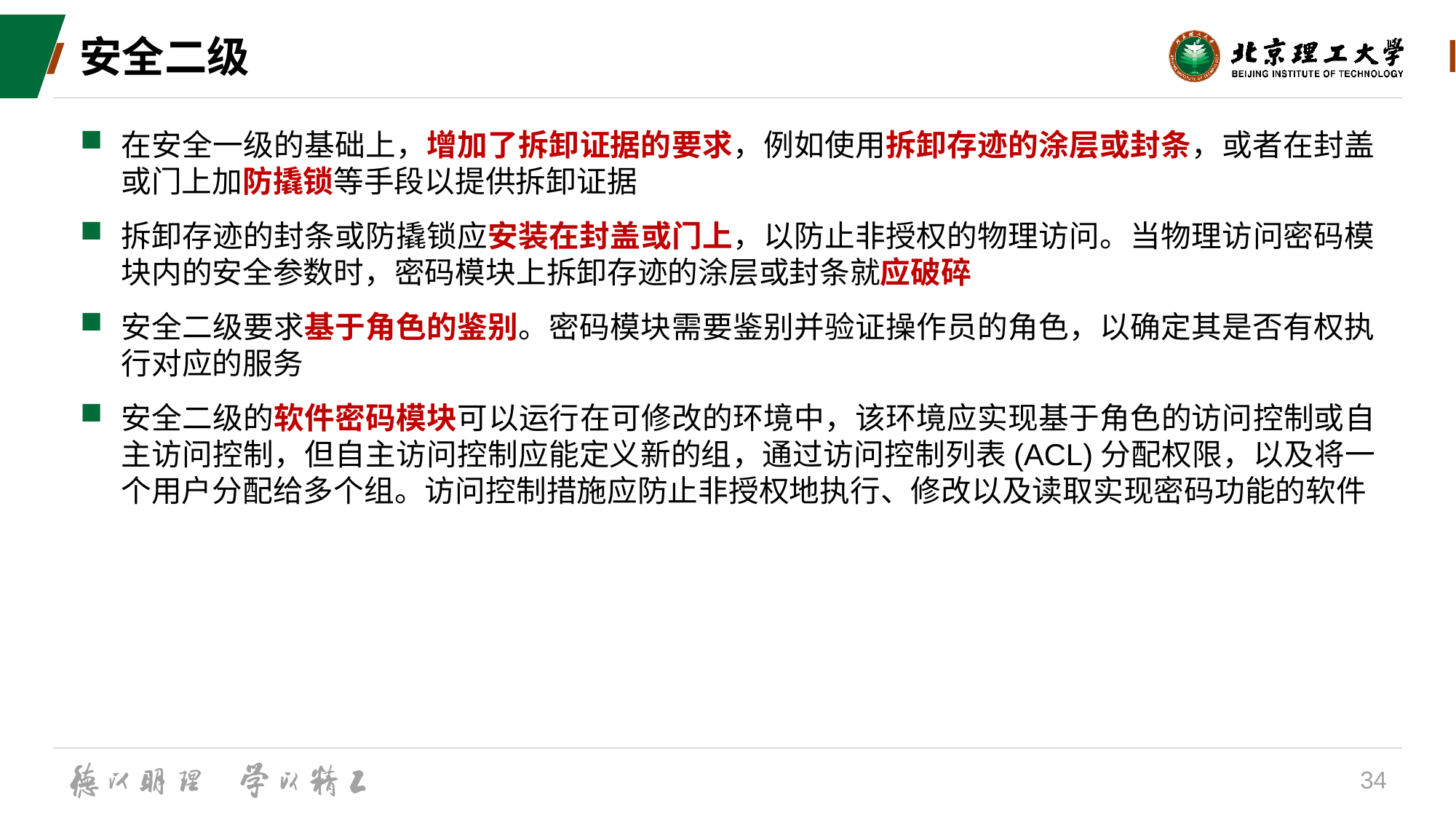

# 安全二级
在安全一级的基础上，增加了拆卸证据的要求，例如使用拆卸存迹的涂层或封条，或者在封盖或门上加防撬锁等手段以提供拆卸证据
拆卸存迹的封条或防撬锁应安装在封盖或门上，以防止非授权的物理访问。当物理访问密码模块内的安全参数时，密码模块上拆卸存迹的涂层或封条就应破碎
安全二级要求基于角色的鉴别。密码模块需要鉴别并验证操作员的角色，以确定其是否有权执行对应的服务
安全二级的软件密码模块可以运行在可修改的环境中，该环境应实现基于角色的访问控制或自主访问控制，但自主访问控制应能定义新的组，通过访问控制列表(ACL)分配权限，以及将一个用户分配给多个组。访问控制措施应防止非授权地执行、修改以及读取实现密码功能的软件